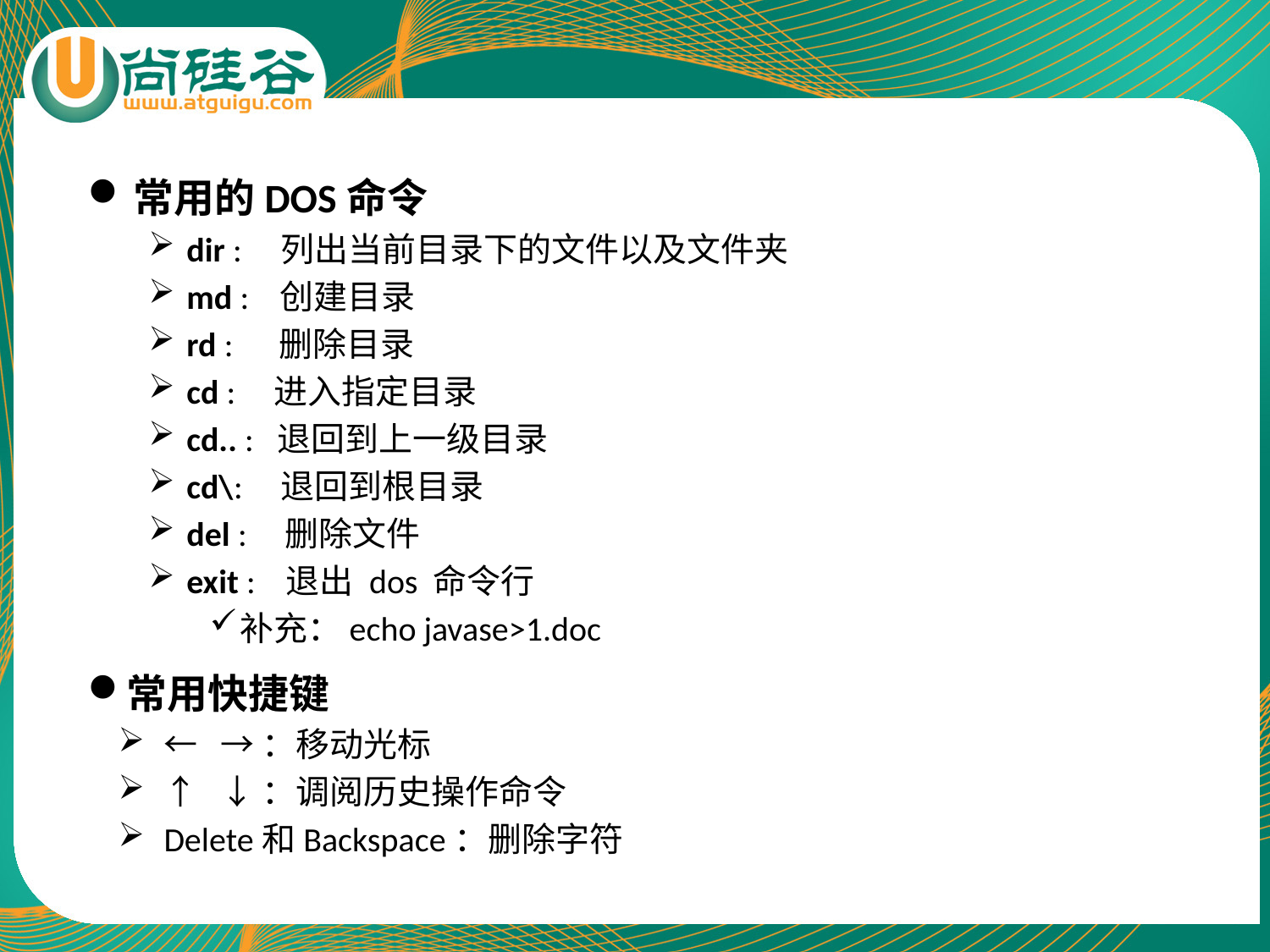

常用的DOS命令
dir :    列出当前目录下的文件以及文件夹
md :   创建目录
rd :     删除目录
cd :    进入指定目录
cd.. :  退回到上一级目录
cd\:    退回到根目录
del :    删除文件
exit :   退出 dos 命令行
补充：echo javase>1.doc
常用快捷键
←   →：移动光标
↑   ↓：调阅历史操作命令
Delete和Backspace：删除字符